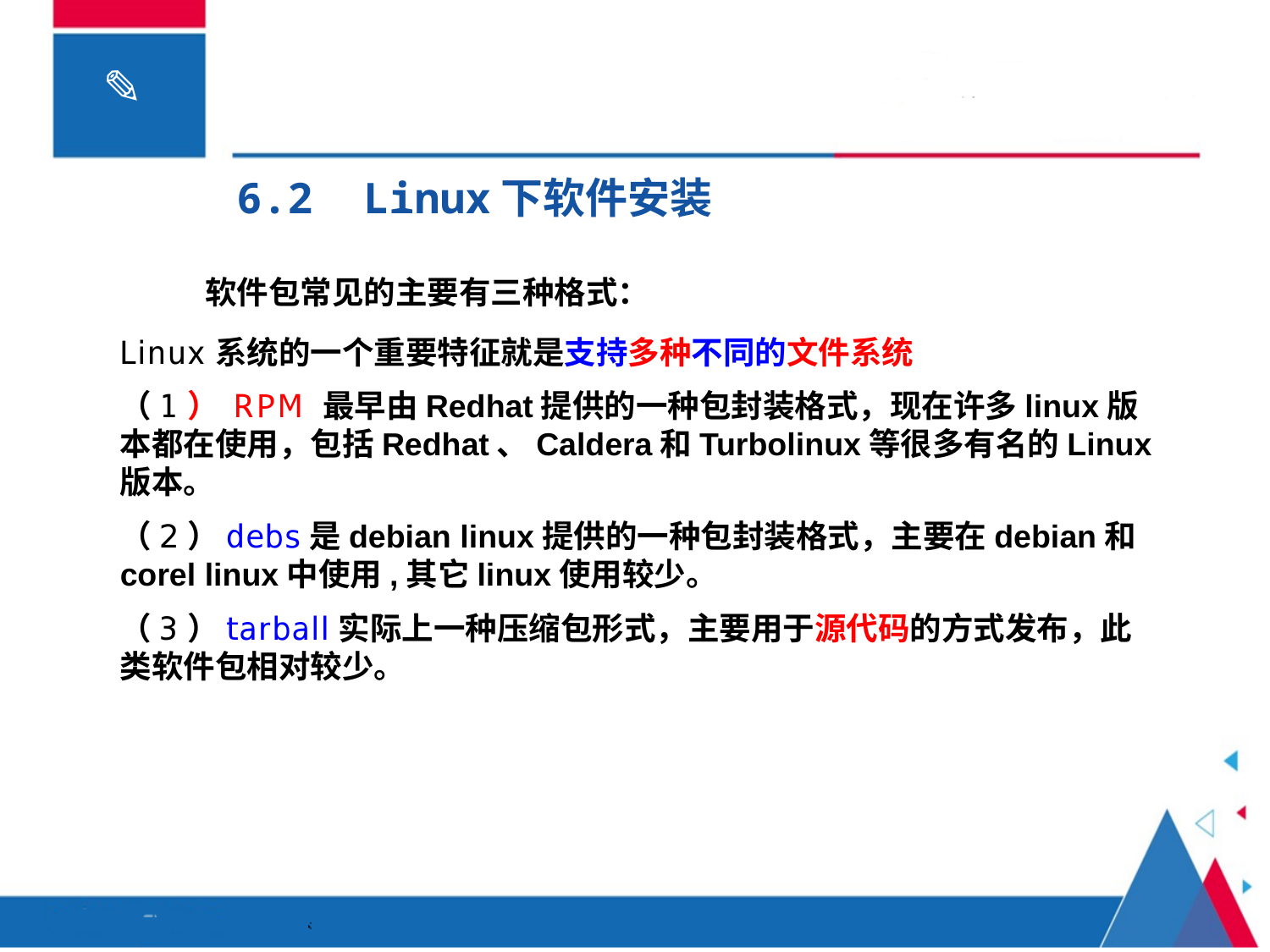

# 6.2  Linux下软件安装
软件包常见的主要有三种格式：
Linux系统的一个重要特征就是支持多种不同的文件系统
（1） RPM 最早由Redhat提供的一种包封装格式，现在许多linux版本都在使用，包括Redhat、Caldera和Turbolinux等很多有名的Linux版本。
（2）debs是debian linux提供的一种包封装格式，主要在debian和corel linux中使用,其它linux使用较少。
（3）tarball实际上一种压缩包形式，主要用于源代码的方式发布，此类软件包相对较少。